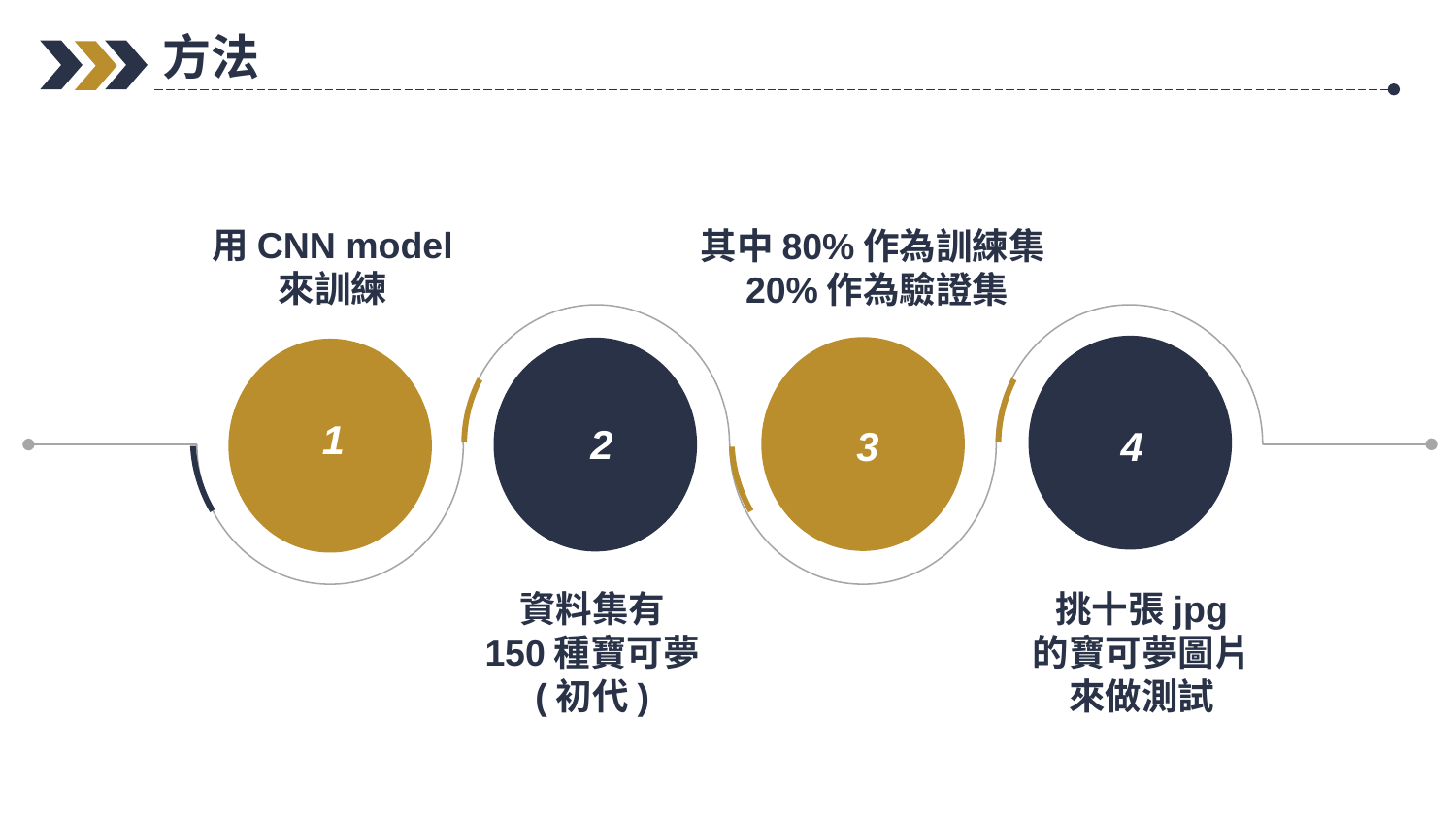

方法

用CNN model
來訓練

其中80%作為訓練集20%作為驗證集

1
2
3
4
資料集有
150種寶可夢
(初代)

挑十張jpg
的寶可夢圖片
來做測試